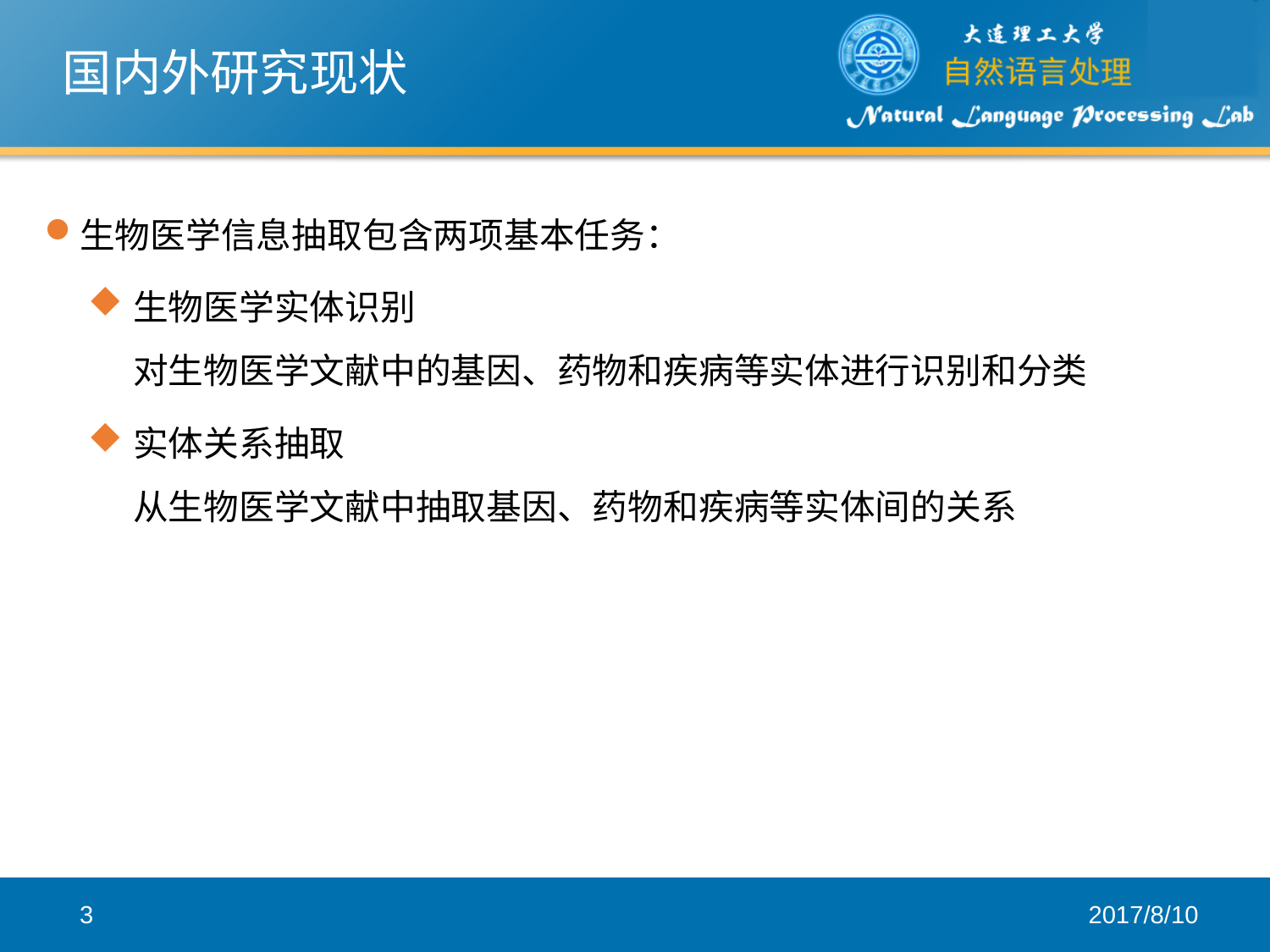

# 国内外研究现状
生物医学信息抽取包含两项基本任务：
生物医学实体识别
对生物医学文献中的基因、药物和疾病等实体进行识别和分类
实体关系抽取
从生物医学文献中抽取基因、药物和疾病等实体间的关系
3
2017/8/10